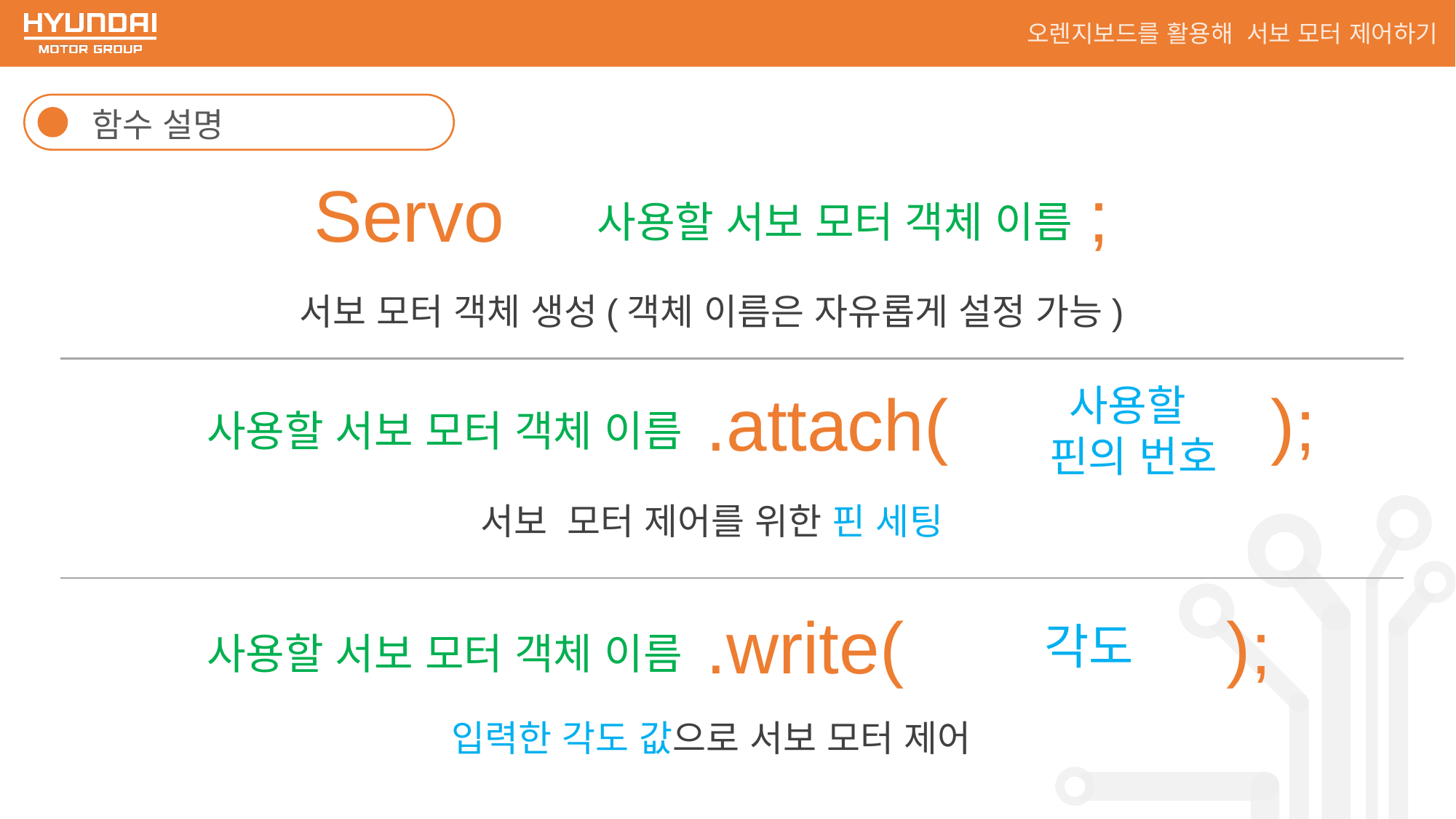

오렌지보드를 활용해  서보 모터 제어하기
함수 설명
Servo                             ;
사용할 서보 모터 객체 이름
서보 모터 객체 생성(객체 이름은 자유롭게 설정 가능)
.attach(                );
사용할
핀의 번호
사용할 서보 모터 객체 이름
서보  모터 제어를 위한 핀 세팅
.write(                );
각도
사용할 서보 모터 객체 이름
입력한 각도 값으로 서보 모터 제어